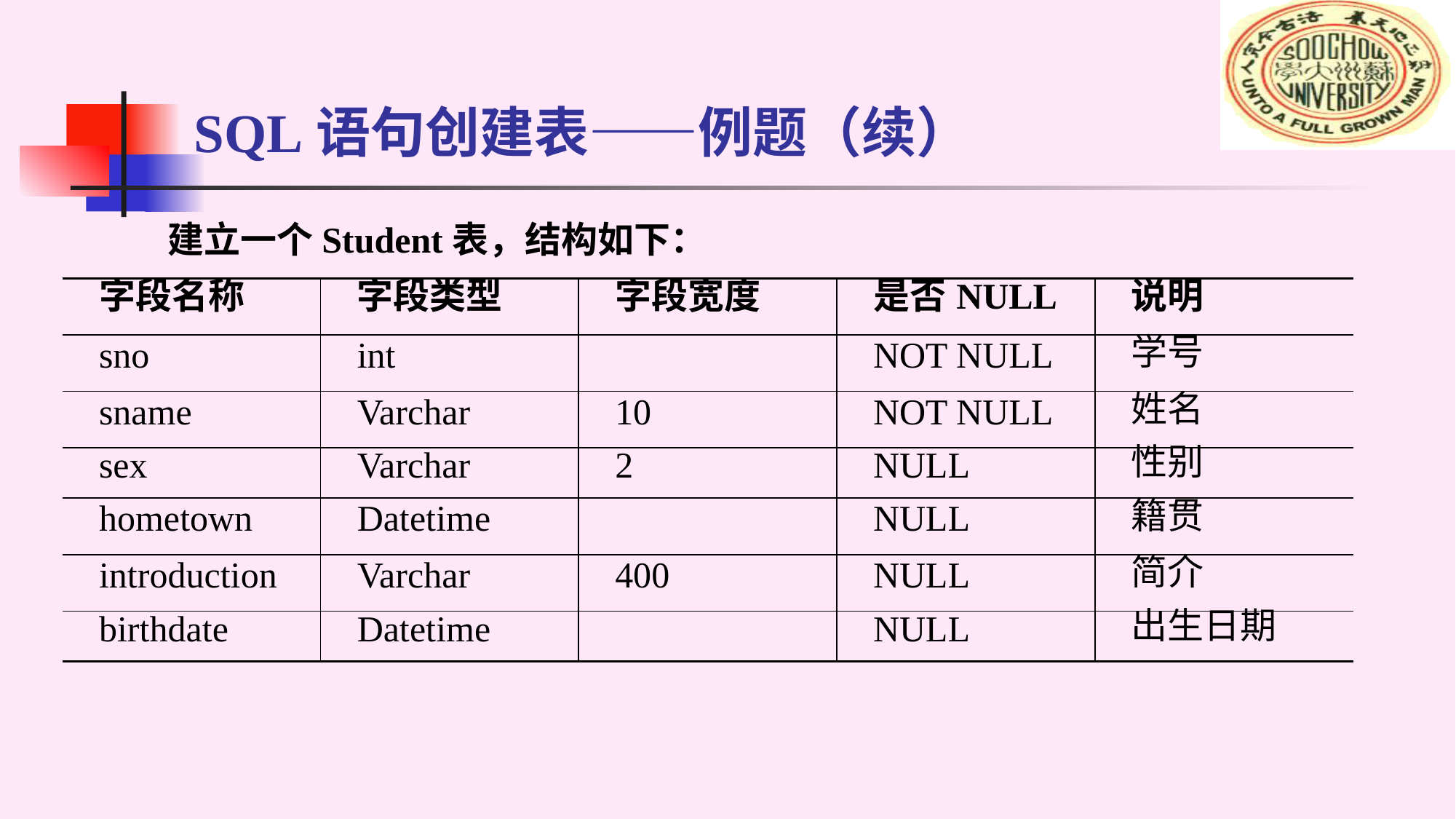

# SQL语句创建表——例题（续）
建立一个Student表，结构如下：
| 字段名称 | 字段类型 | 字段宽度 | 是否NULL | 说明 |
| --- | --- | --- | --- | --- |
| sno | int |  | NOT NULL | 学号 |
| sname | Varchar | 10 | NOT NULL | 姓名 |
| sex | Varchar | 2 | NULL | 性别 |
| hometown | Datetime |  | NULL | 籍贯 |
| introduction | Varchar | 400 | NULL | 简介 |
| birthdate | Datetime |  | NULL | 出生日期 |